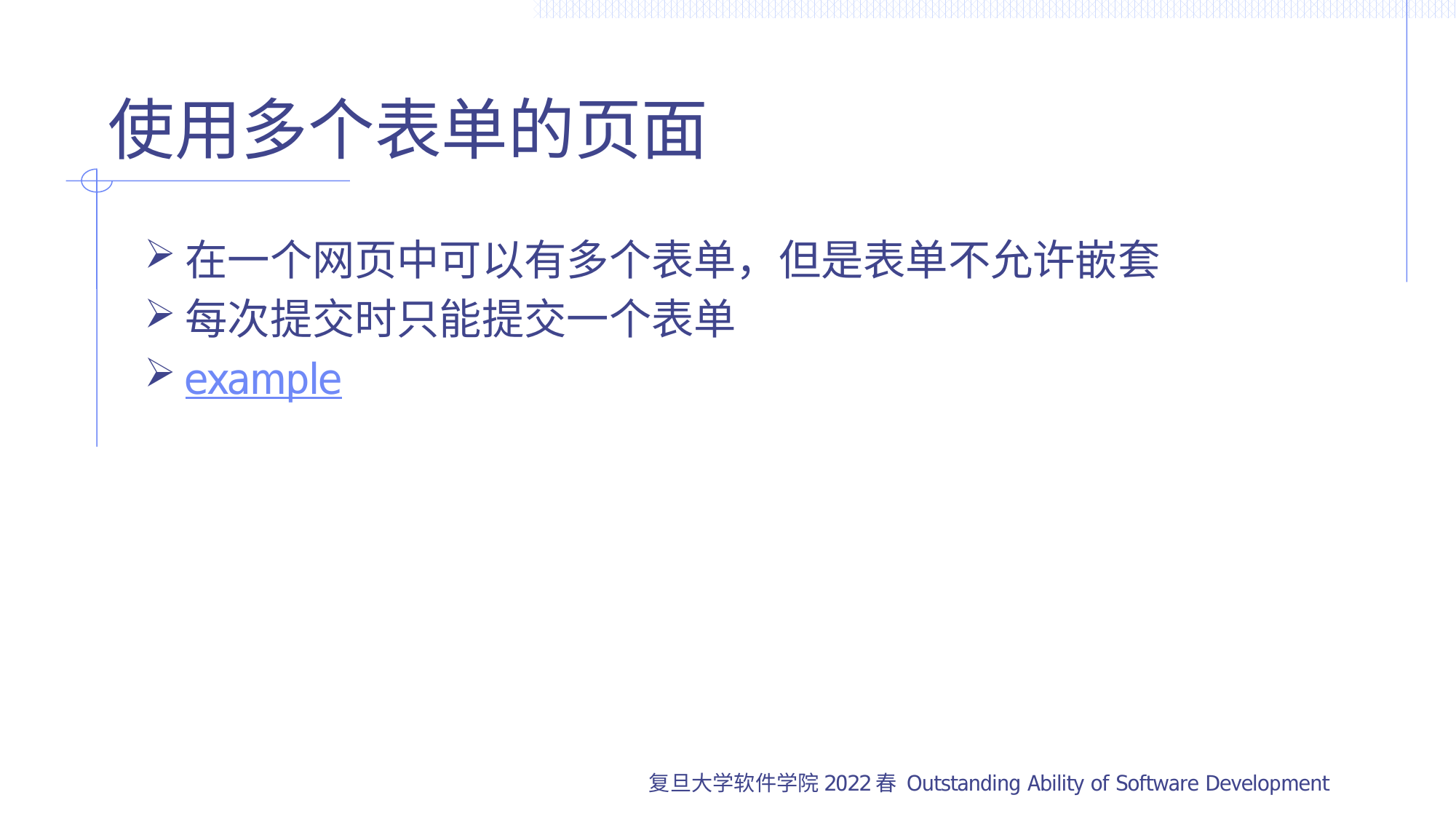

# 使用多个表单的页面
在一个网页中可以有多个表单，但是表单不允许嵌套
每次提交时只能提交一个表单
example